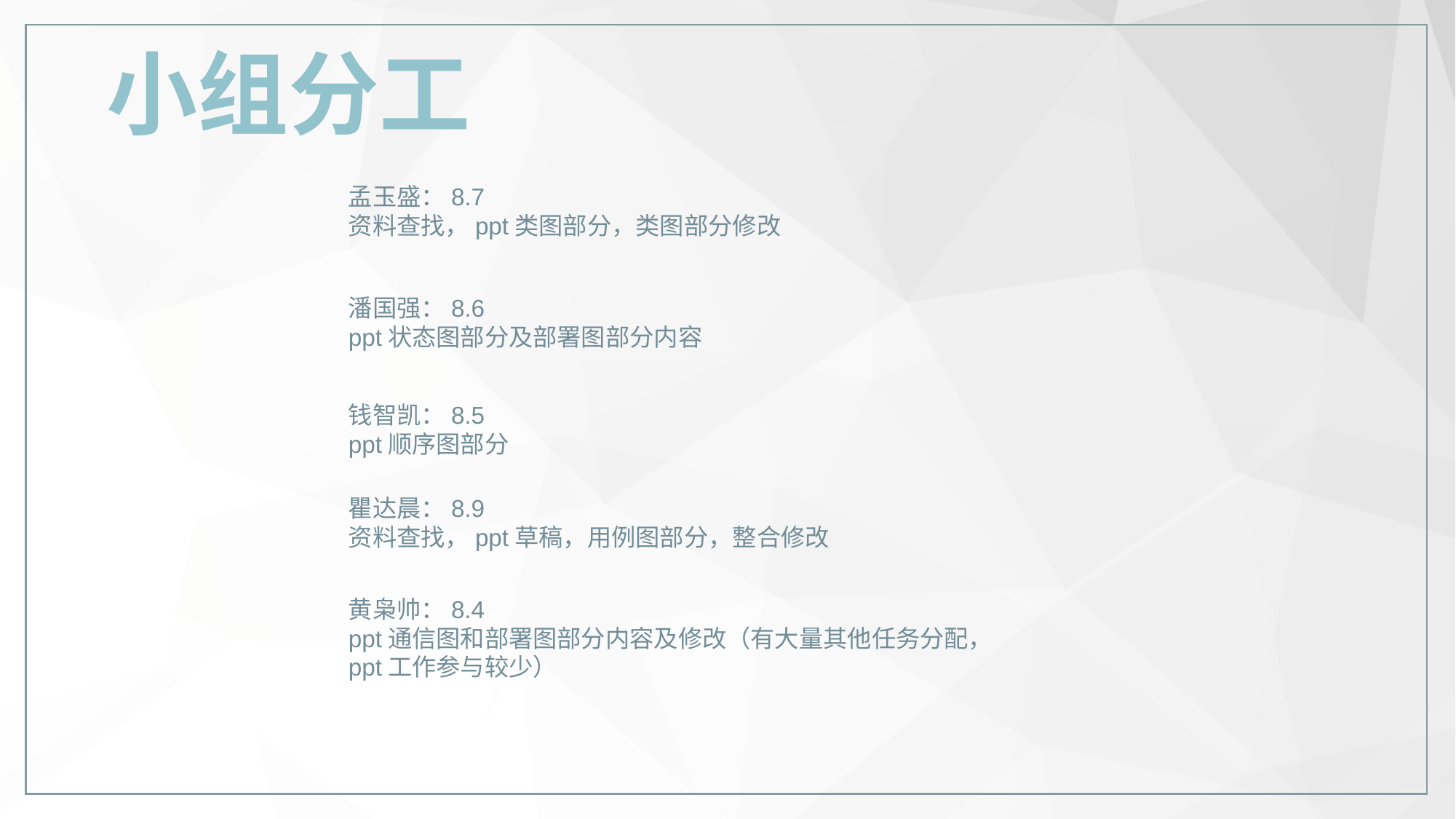

小组分工
孟玉盛：8.7
资料查找，ppt类图部分，类图部分修改
潘国强：8.6
ppt状态图部分及部署图部分内容
钱智凯：8.5
ppt顺序图部分
瞿达晨：8.9
资料查找，ppt草稿，用例图部分，整合修改
黄枭帅：8.4
ppt通信图和部署图部分内容及修改（有大量其他任务分配，ppt工作参与较少）